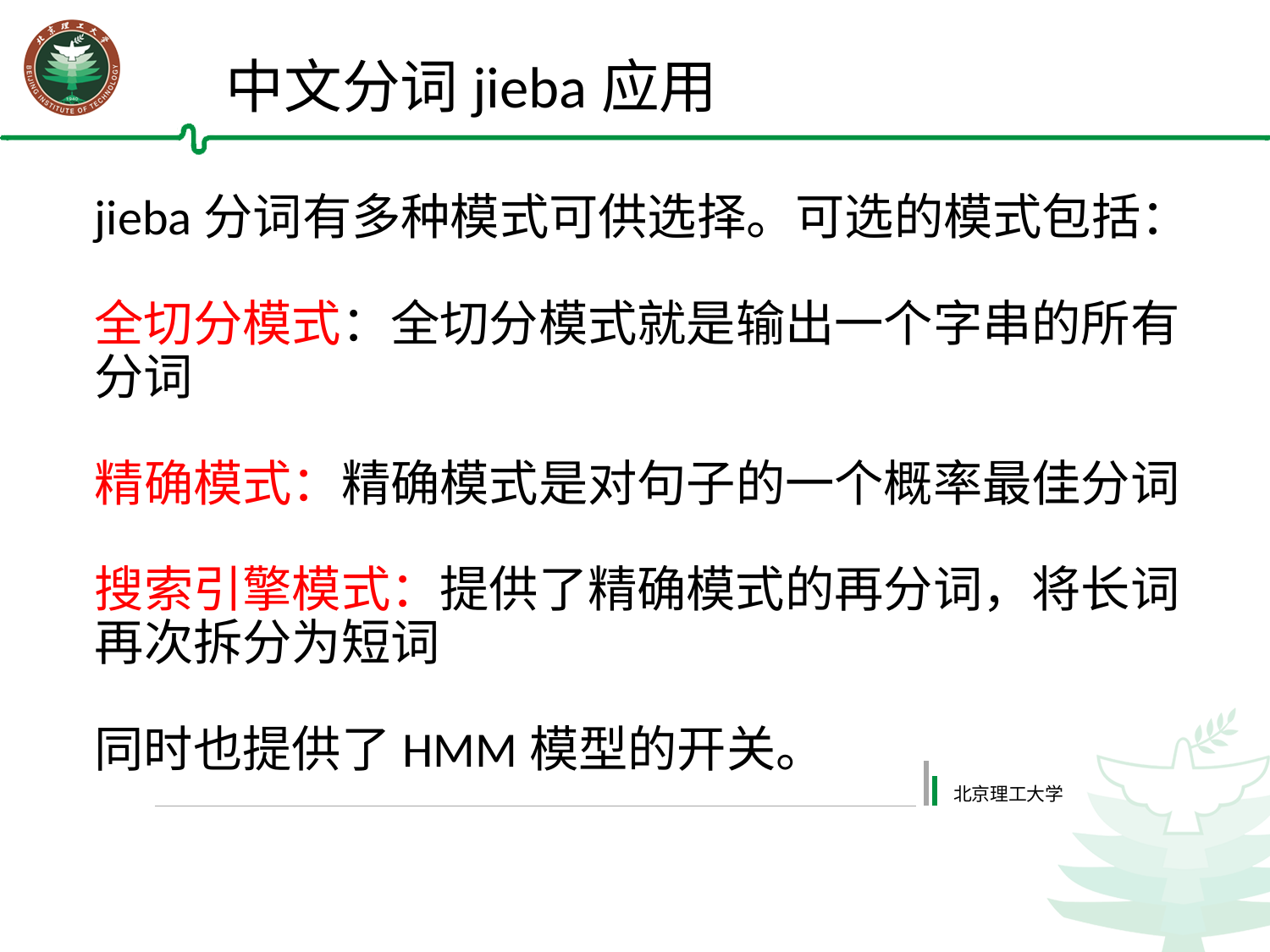

中文分词jieba应用
jieba分词有多种模式可供选择。可选的模式包括：

全切分模式：全切分模式就是输出一个字串的所有分词

精确模式：精确模式是对句子的一个概率最佳分词

搜索引擎模式：提供了精确模式的再分词，将长词再次拆分为短词

同时也提供了HMM模型的开关。
北京理工大学